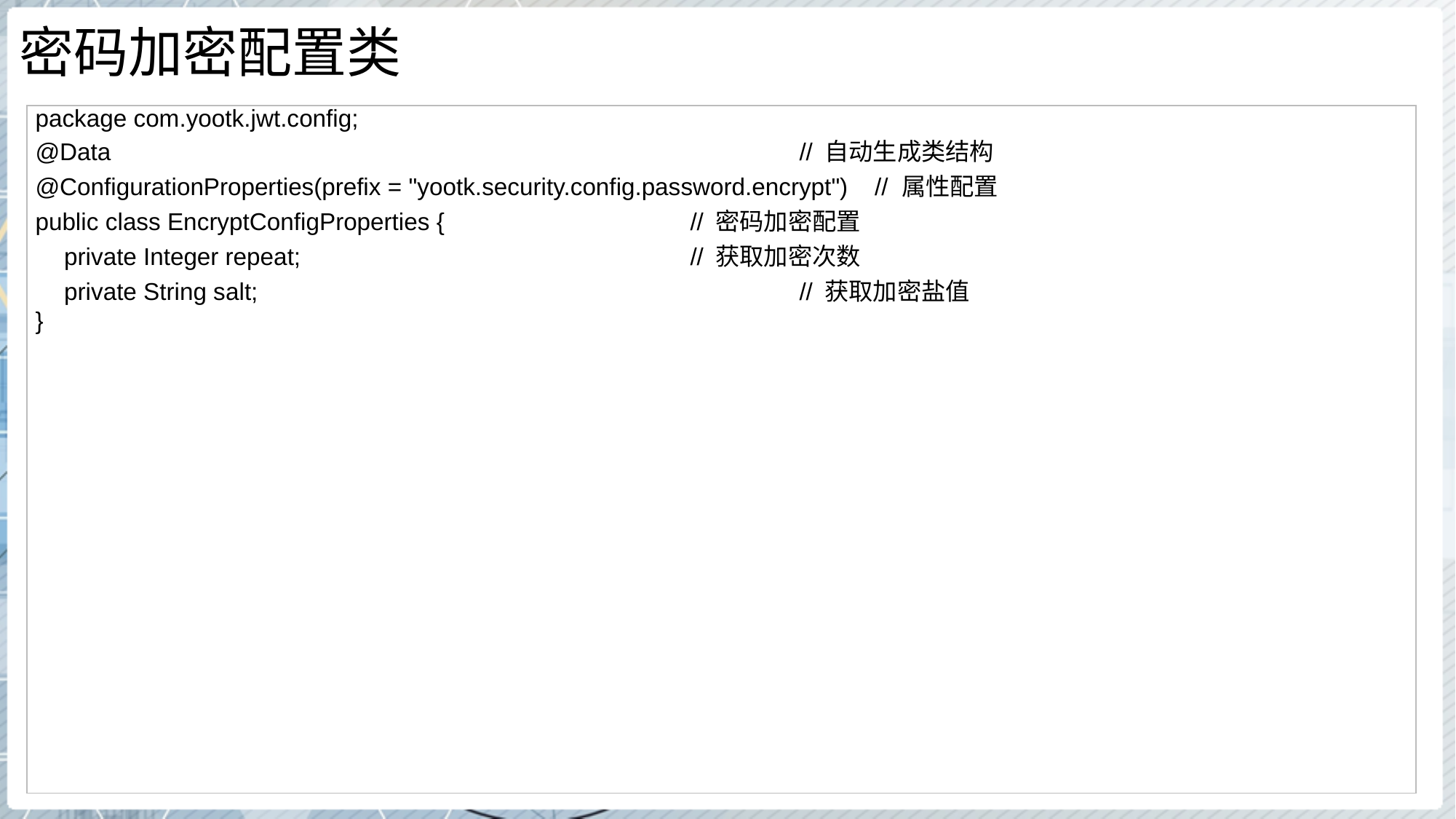

# 密码加密配置类
| package com.yootk.jwt.config; @Data // 自动生成类结构 @ConfigurationProperties(prefix = "yootk.security.config.password.encrypt") // 属性配置 public class EncryptConfigProperties { // 密码加密配置 private Integer repeat; // 获取加密次数 private String salt; // 获取加密盐值 } |
| --- |